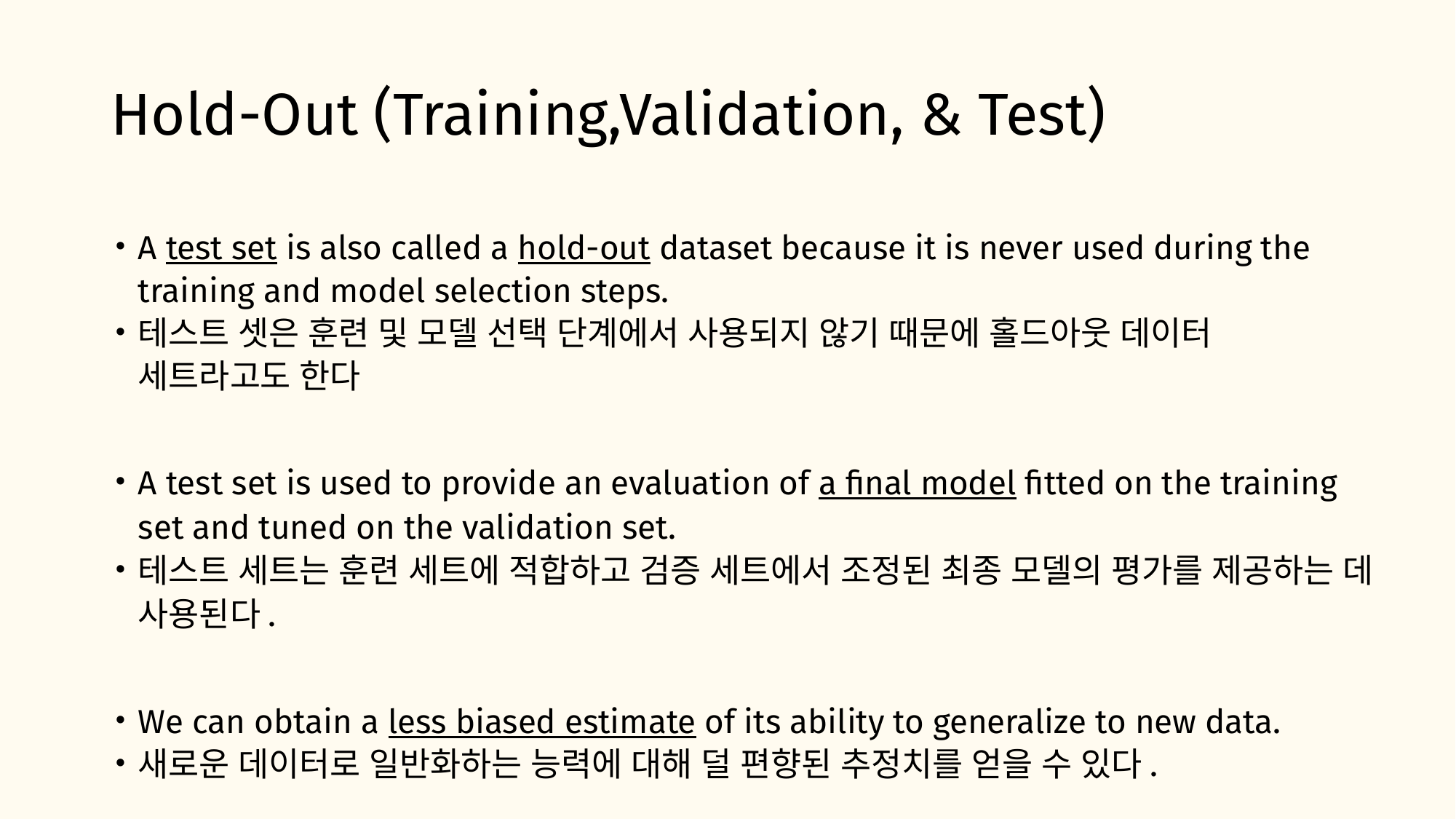

# Hold-Out (Training,Validation, & Test)
A test set is also called a hold-out dataset because it is never used during the training and model selection steps.
테스트 셋은 훈련 및 모델 선택 단계에서 사용되지 않기 때문에 홀드아웃 데이터 세트라고도 한다

A test set is used to provide an evaluation of a final model fitted on the training set and tuned on the validation set.
테스트 세트는 훈련 세트에 적합하고 검증 세트에서 조정된 최종 모델의 평가를 제공하는 데 사용된다.

We can obtain a less biased estimate of its ability to generalize to new data.
새로운 데이터로 일반화하는 능력에 대해 덜 편향된 추정치를 얻을 수 있다.